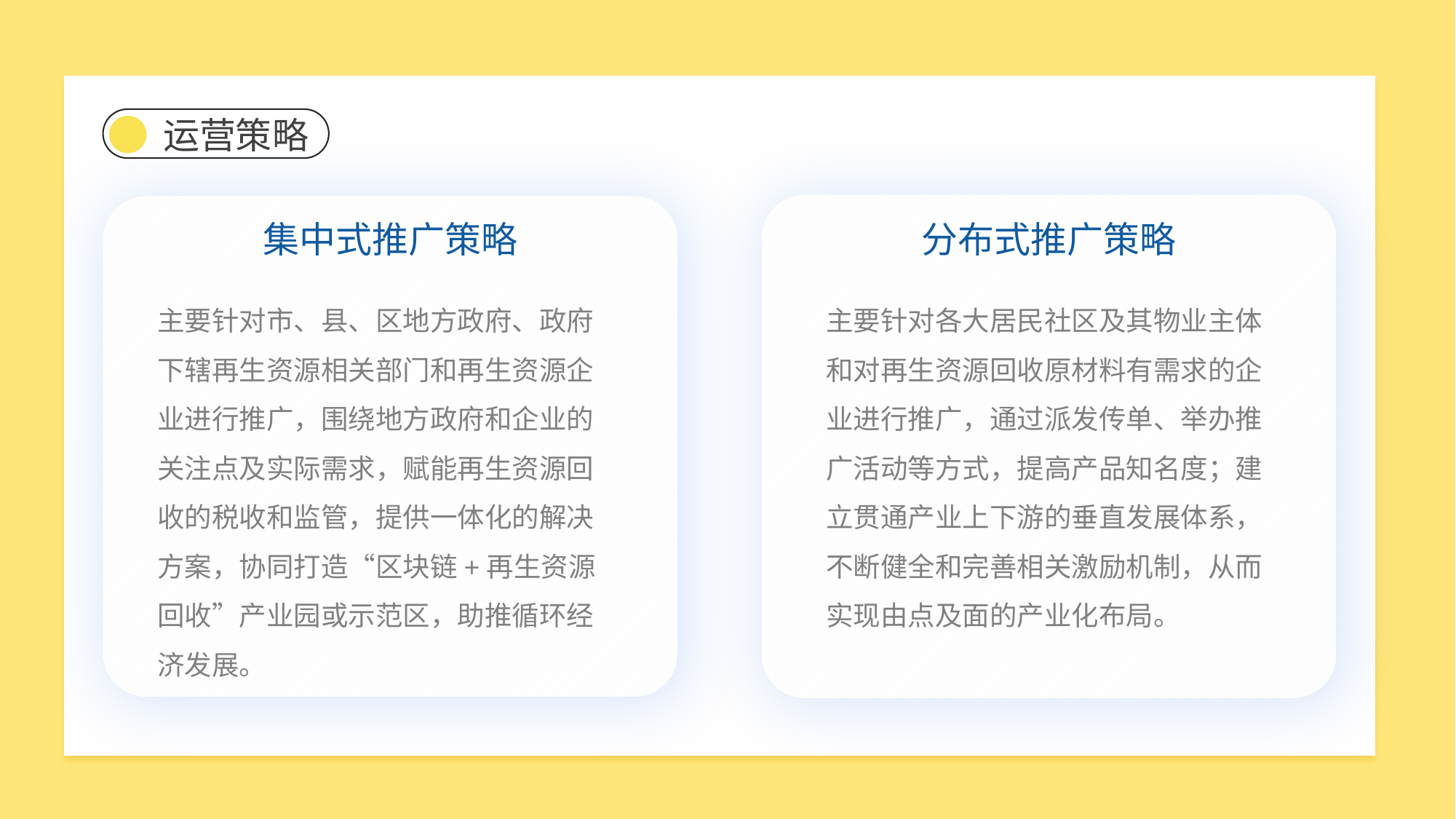

运营策略

集中式推广策略
分布式推广策略
主要针对市、县、区地方政府、政府下辖再生资源相关部门和再生资源企业进行推广，围绕地方政府和企业的关注点及实际需求，赋能再生资源回收的税收和监管，提供一体化的解决方案，协同打造“区块链+再生资源回收”产业园或示范区，助推循环经济发展。
主要针对各大居民社区及其物业主体和对再生资源回收原材料有需求的企业进行推广，通过派发传单、举办推广活动等方式，提高产品知名度；建立贯通产业上下游的垂直发展体系，不断健全和完善相关激励机制，从而实现由点及面的产业化布局。